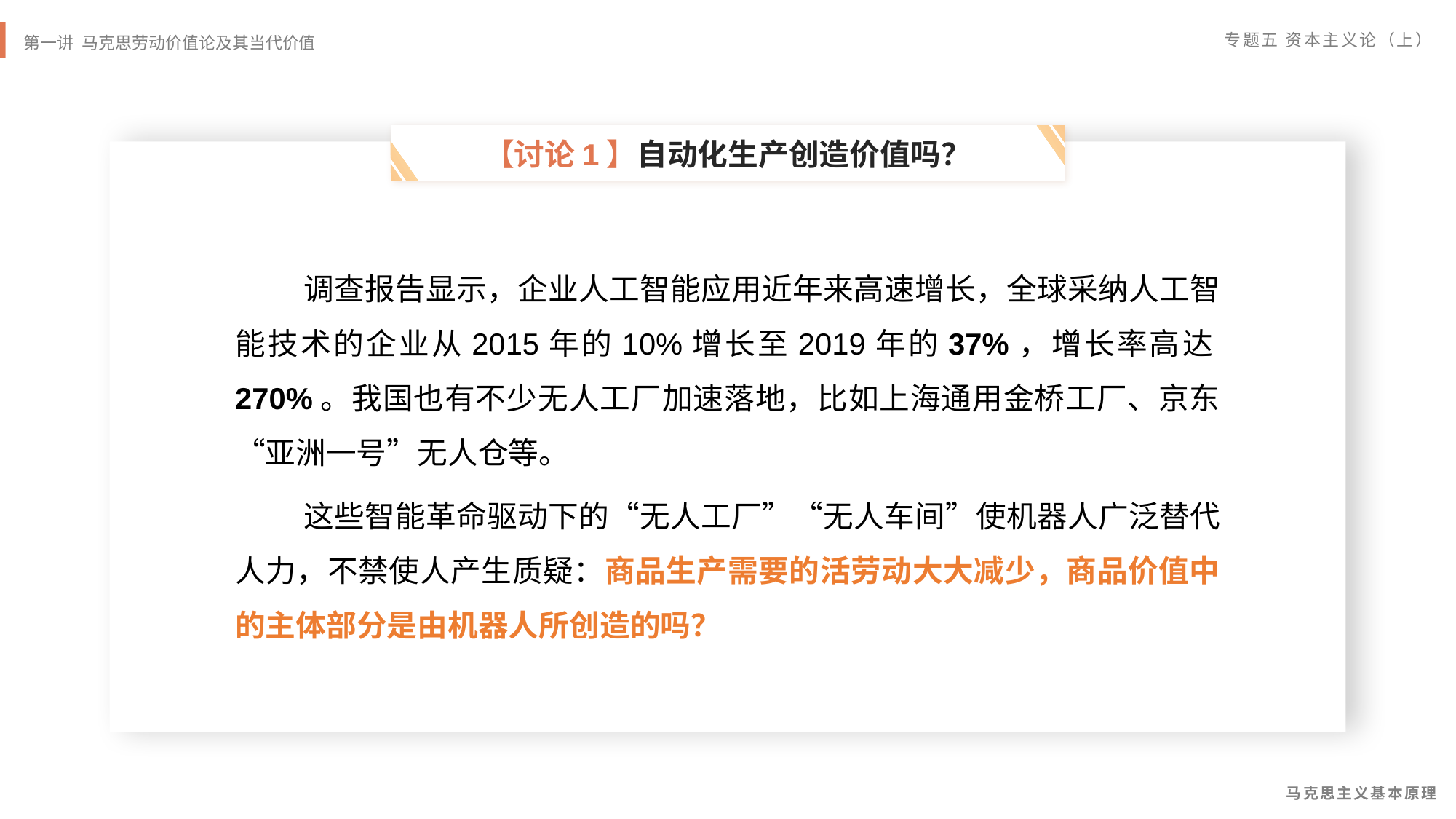

【讨论1】自动化生产创造价值吗？

 调查报告显示，企业人工智能应用近年来高速增长，全球采纳人工智能技术的企业从2015年的10%增长至2019年的37%，增长率高达270%。我国也有不少无人工厂加速落地，比如上海通用金桥工厂、京东“亚洲一号”无人仓等。
 这些智能革命驱动下的“无人工厂”“无人车间”使机器人广泛替代人力，不禁使人产生质疑：商品生产需要的活劳动大大减少，商品价值中的主体部分是由机器人所创造的吗？